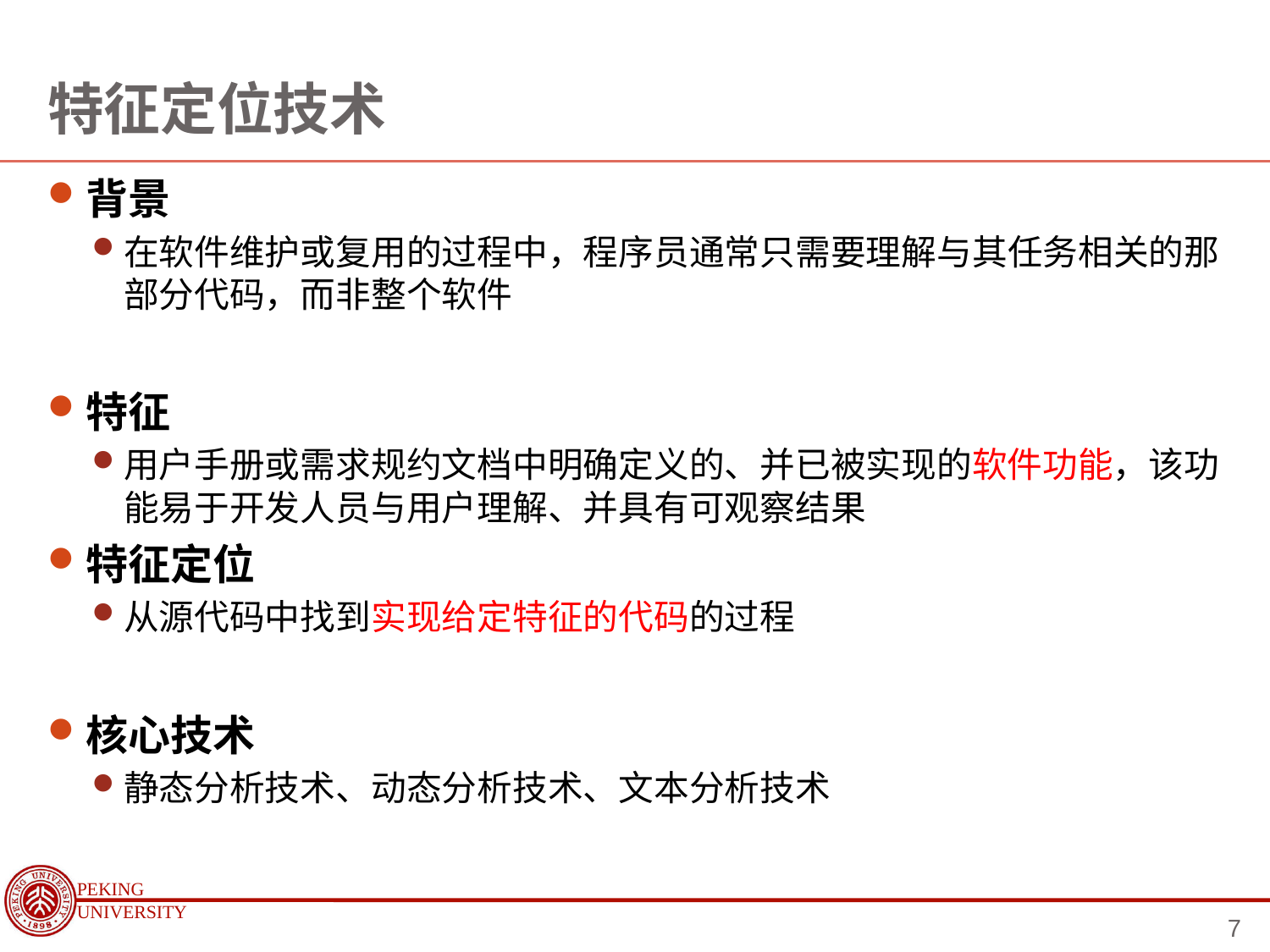

# 特征定位技术
背景
在软件维护或复用的过程中，程序员通常只需要理解与其任务相关的那部分代码，而非整个软件

特征
用户手册或需求规约文档中明确定义的、并已被实现的软件功能，该功能易于开发人员与用户理解、并具有可观察结果
特征定位
从源代码中找到实现给定特征的代码的过程

核心技术
静态分析技术、动态分析技术、文本分析技术
7